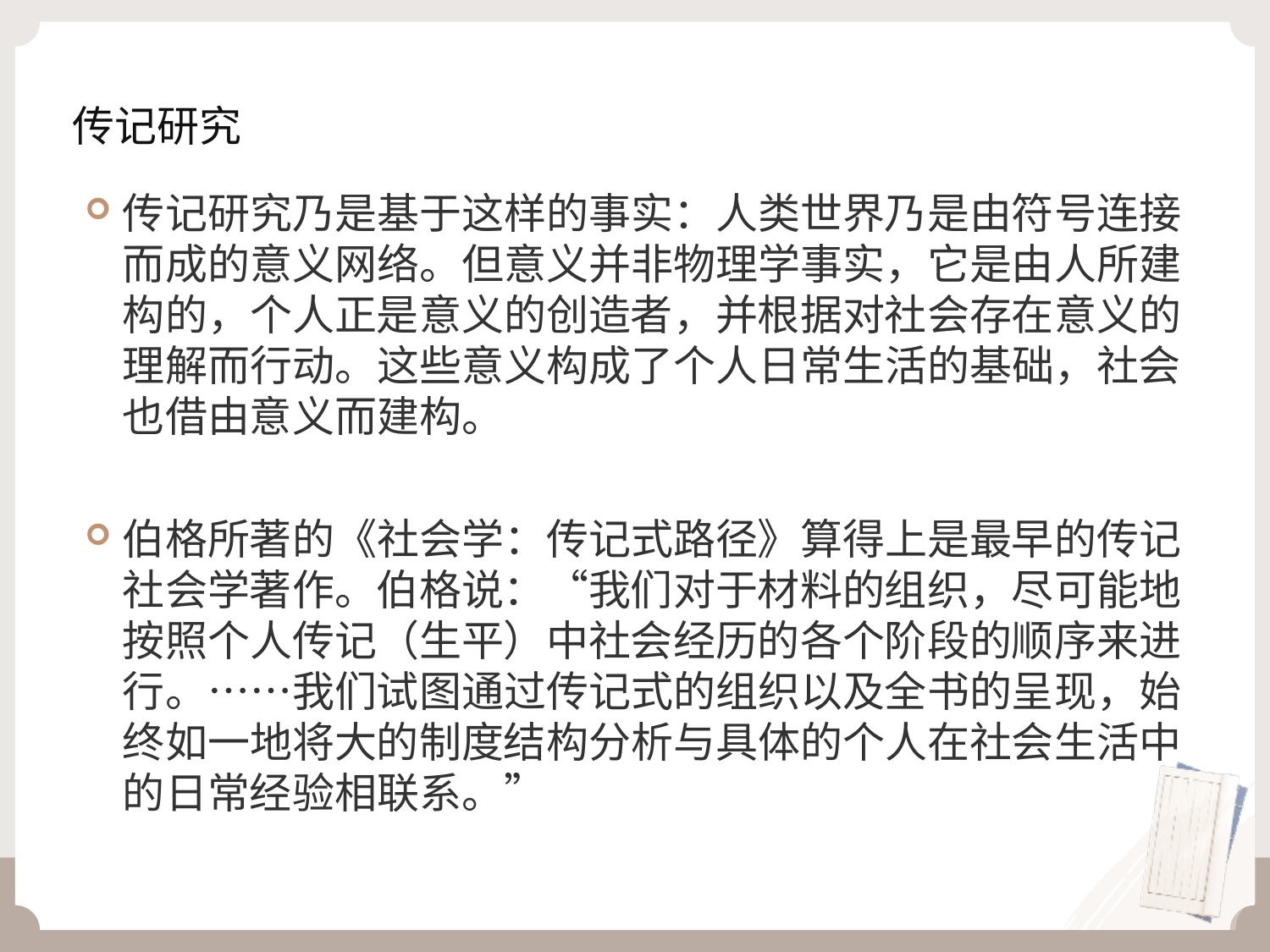

# 传记研究
传记研究乃是基于这样的事实：人类世界乃是由符号连接而成的意义网络。但意义并非物理学事实，它是由人所建构的，个人正是意义的创造者，并根据对社会存在意义的理解而行动。这些意义构成了个人日常生活的基础，社会也借由意义而建构。

伯格所著的《社会学：传记式路径》算得上是最早的传记社会学著作。伯格说：“我们对于材料的组织，尽可能地按照个人传记（生平）中社会经历的各个阶段的顺序来进行。……我们试图通过传记式的组织以及全书的呈现，始终如一地将大的制度结构分析与具体的个人在社会生活中的日常经验相联系。”